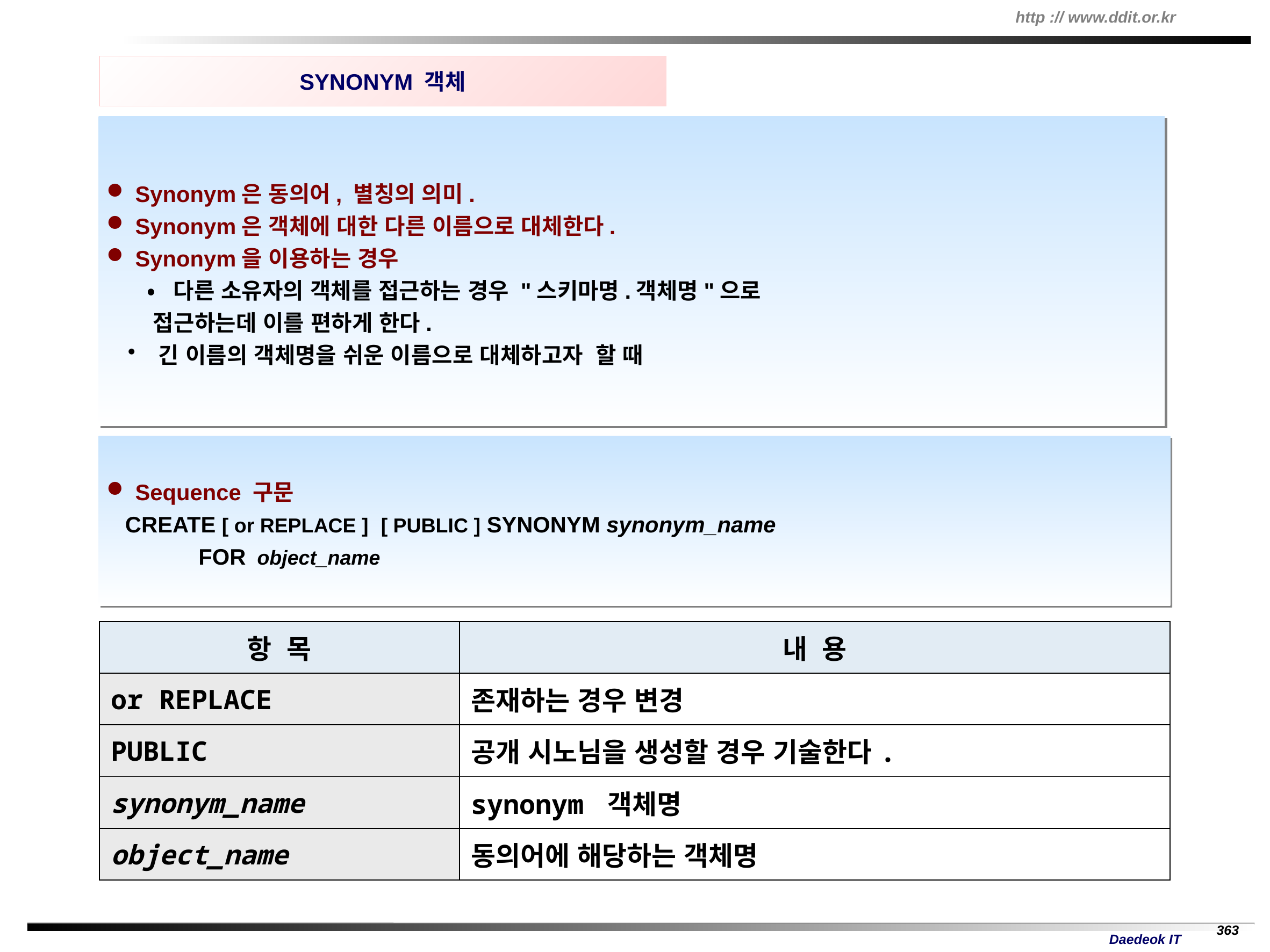

SYNONYM 객체
 Synonym은 동의어, 별칭의 의미.
 Synonym은 객체에 대한 다른 이름으로 대체한다.
 Synonym을 이용하는 경우
•  다른 소유자의 객체를 접근하는 경우 "스키마명.객체명"으로
 접근하는데 이를 편하게 한다.
 긴 이름의 객체명을 쉬운 이름으로 대체하고자  할 때
 Sequence 구문
   CREATE [ or REPLACE ]  [ PUBLIC ] SYNONYM synonym_name
	  FOR  object_name
| 항 목 | 내 용 |
| --- | --- |
| or REPLACE | 존재하는 경우 변경 |
| PUBLIC | 공개 시노님을 생성할 경우 기술한다. |
| synonym\_name | synonym 객체명 |
| object\_name | 동의어에 해당하는 객체명 |